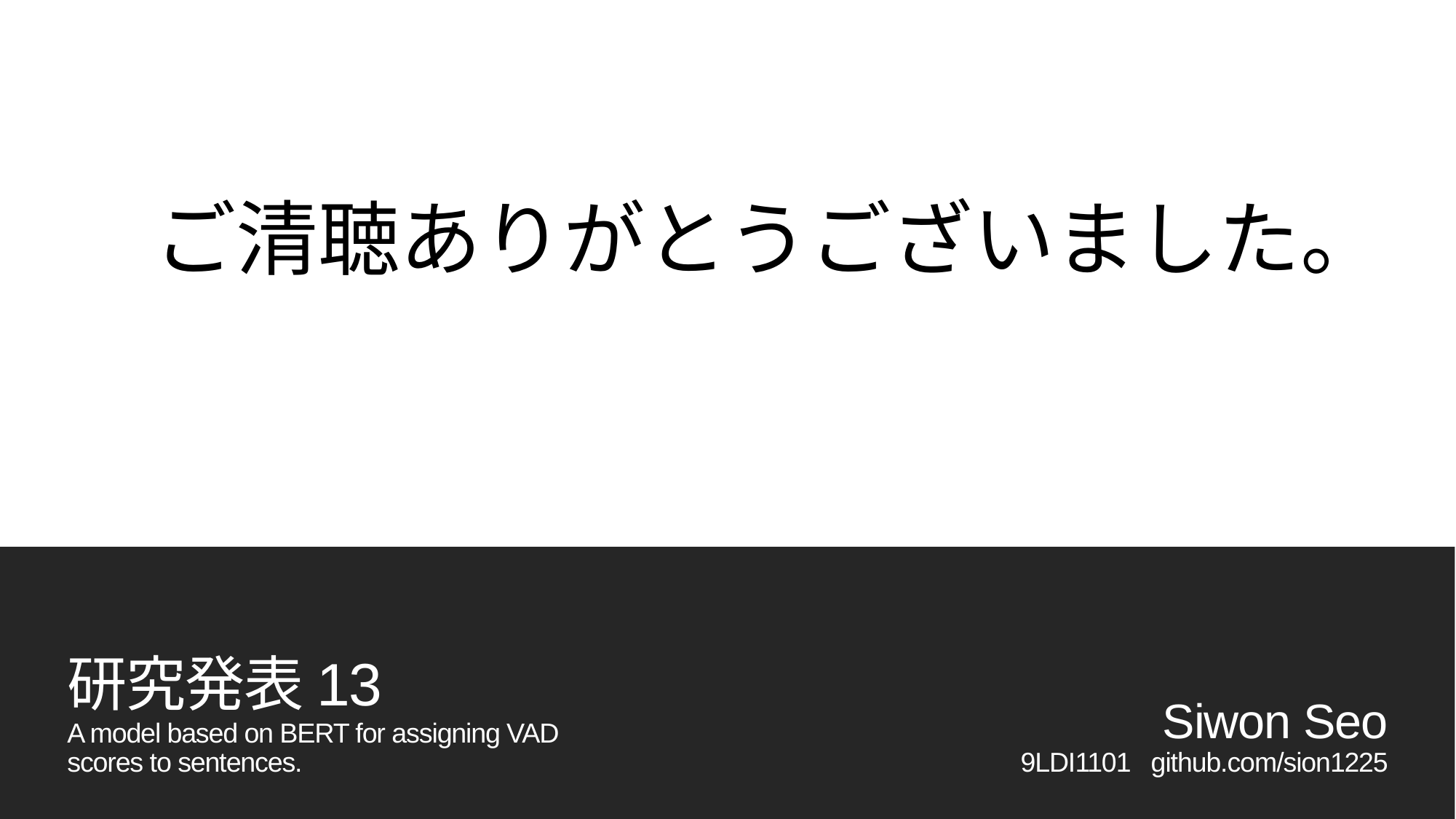

ご清聴ありがとうございました。
研究発表13
A model based on BERT for assigning VAD scores to sentences.
Siwon Seo
9LDI1101   github.com/sion1225